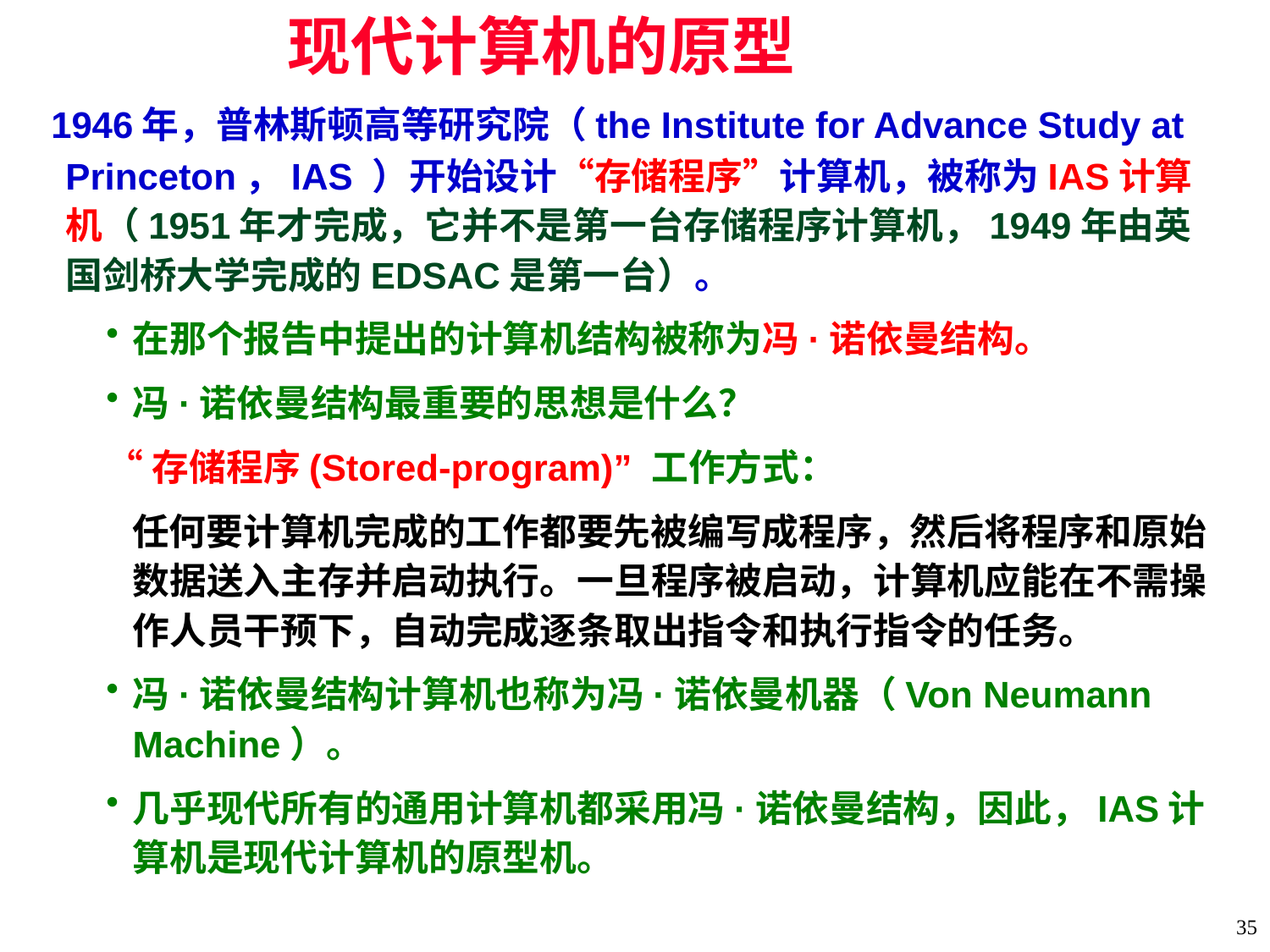

现代计算机的原型
 1946年，普林斯顿高等研究院（the Institute for Advance Study at Princeton，IAS ）开始设计“存储程序”计算机，被称为IAS计算机（1951年才完成，它并不是第一台存储程序计算机，1949年由英国剑桥大学完成的EDSAC是第一台）。
在那个报告中提出的计算机结构被称为冯·诺依曼结构。
冯·诺依曼结构最重要的思想是什么？
“存储程序(Stored-program)” 工作方式：
  任何要计算机完成的工作都要先被编写成程序，然后将程序和原始数据送入主存并启动执行。一旦程序被启动，计算机应能在不需操作人员干预下，自动完成逐条取出指令和执行指令的任务。
冯·诺依曼结构计算机也称为冯·诺依曼机器（Von Neumann Machine）。
几乎现代所有的通用计算机都采用冯·诺依曼结构，因此，IAS计算机是现代计算机的原型机。
35